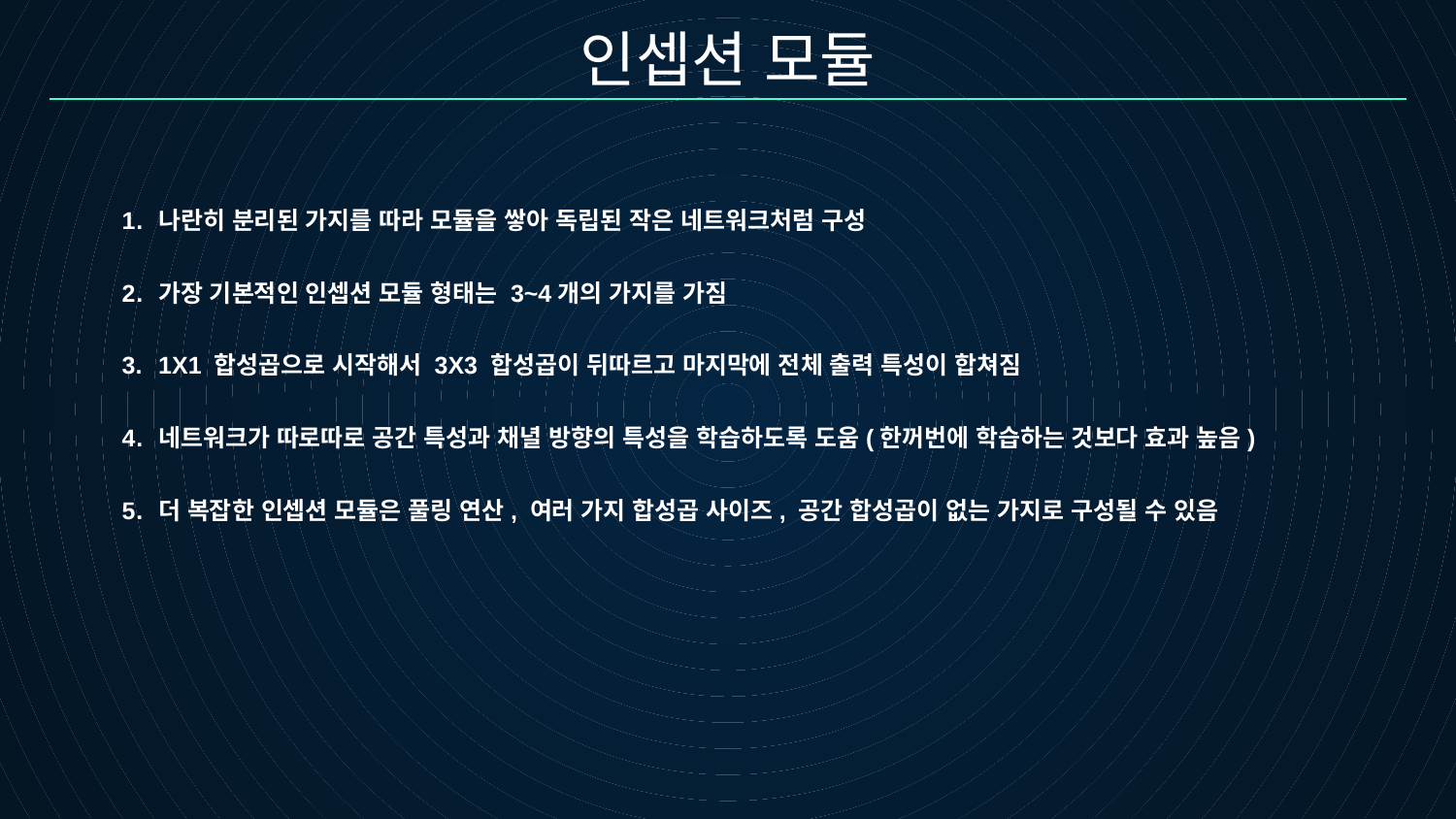

인셉션 모듈
나란히 분리된 가지를 따라 모듈을 쌓아 독립된 작은 네트워크처럼 구성
가장 기본적인 인셉션 모듈 형태는 3~4개의 가지를 가짐
1X1 합성곱으로 시작해서 3X3 합성곱이 뒤따르고 마지막에 전체 출력 특성이 합쳐짐
네트워크가 따로따로 공간 특성과 채녈 방향의 특성을 학습하도록 도움(한꺼번에 학습하는 것보다 효과 높음)
더 복잡한 인셉션 모듈은 풀링 연산, 여러 가지 합성곱 사이즈, 공간 합성곱이 없는 가지로 구성될 수 있음